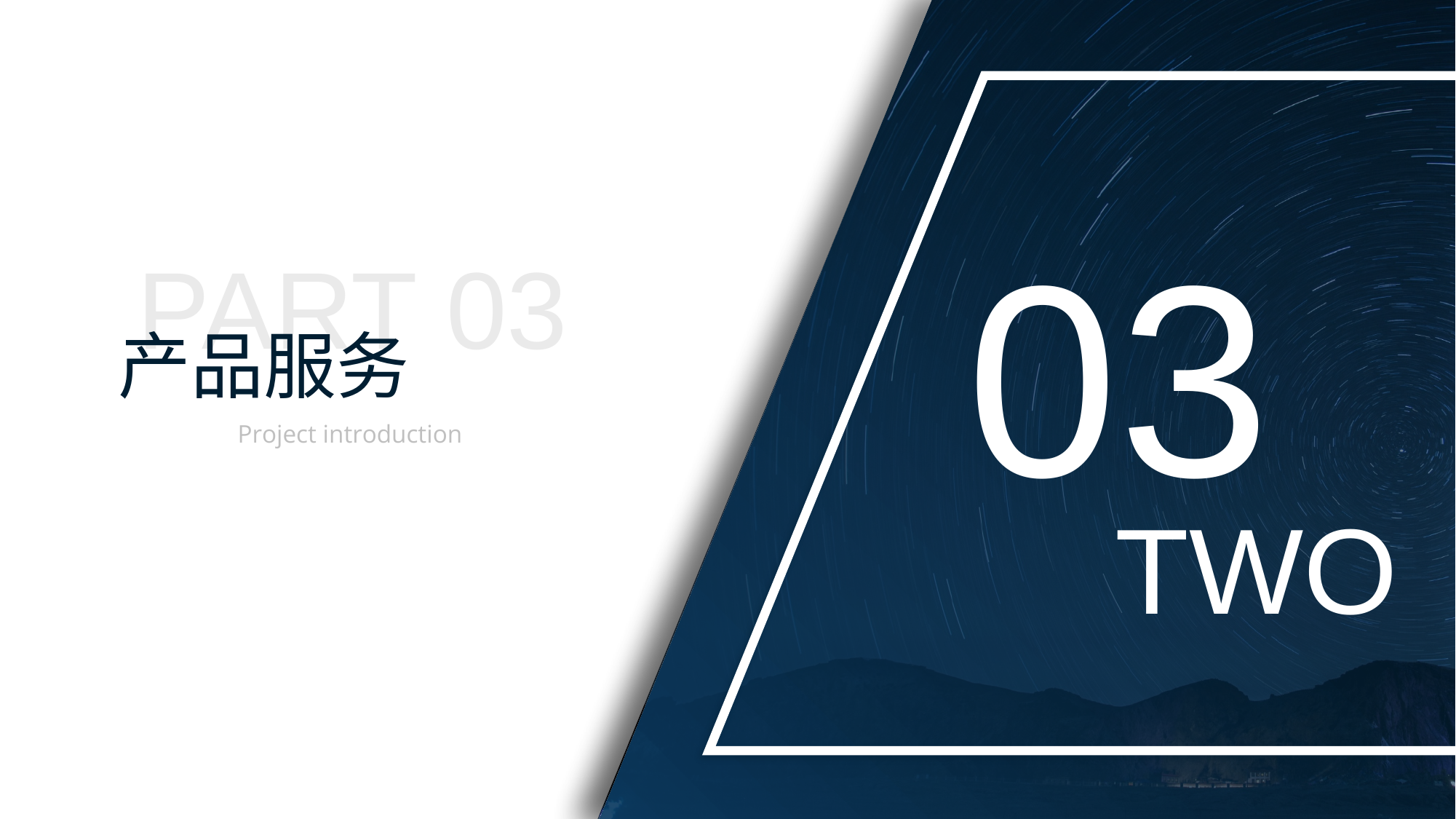

03
PART 03
产品服务
Project introduction
TWO